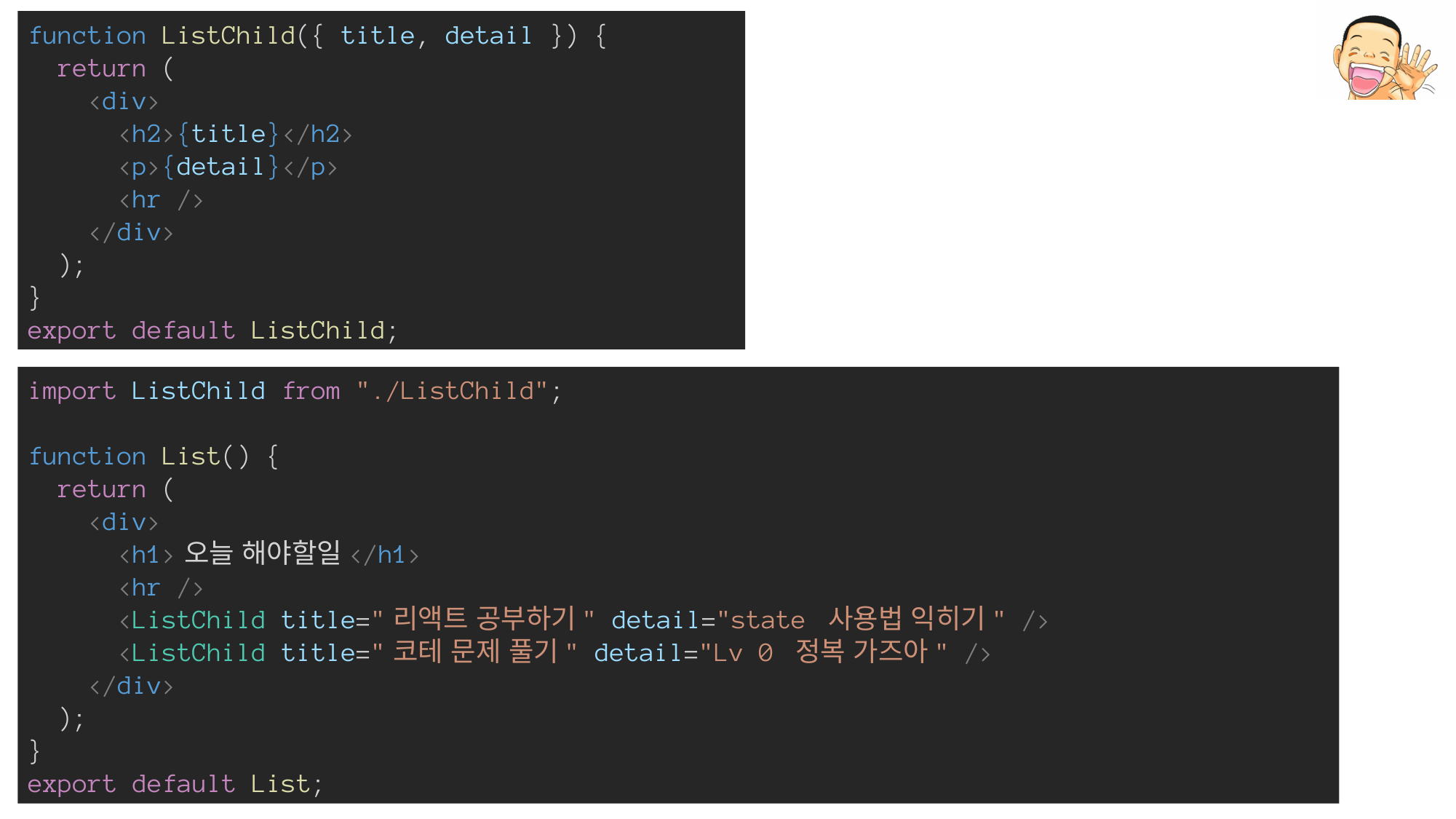

function ListChild({ title, detail }) {
  return (
    <div>
      <h2>{title}</h2>
      <p>{detail}</p>
      <hr />
    </div>
  );
}
export default ListChild;
import ListChild from "./ListChild";
function List() {
  return (
    <div>
      <h1>오늘 해야할일</h1>
      <hr />
      <ListChild title="리액트 공부하기" detail="state 사용법 익히기" />
      <ListChild title="코테 문제 풀기" detail="Lv 0 정복 가즈아" />
    </div>
  );
}
export default List;